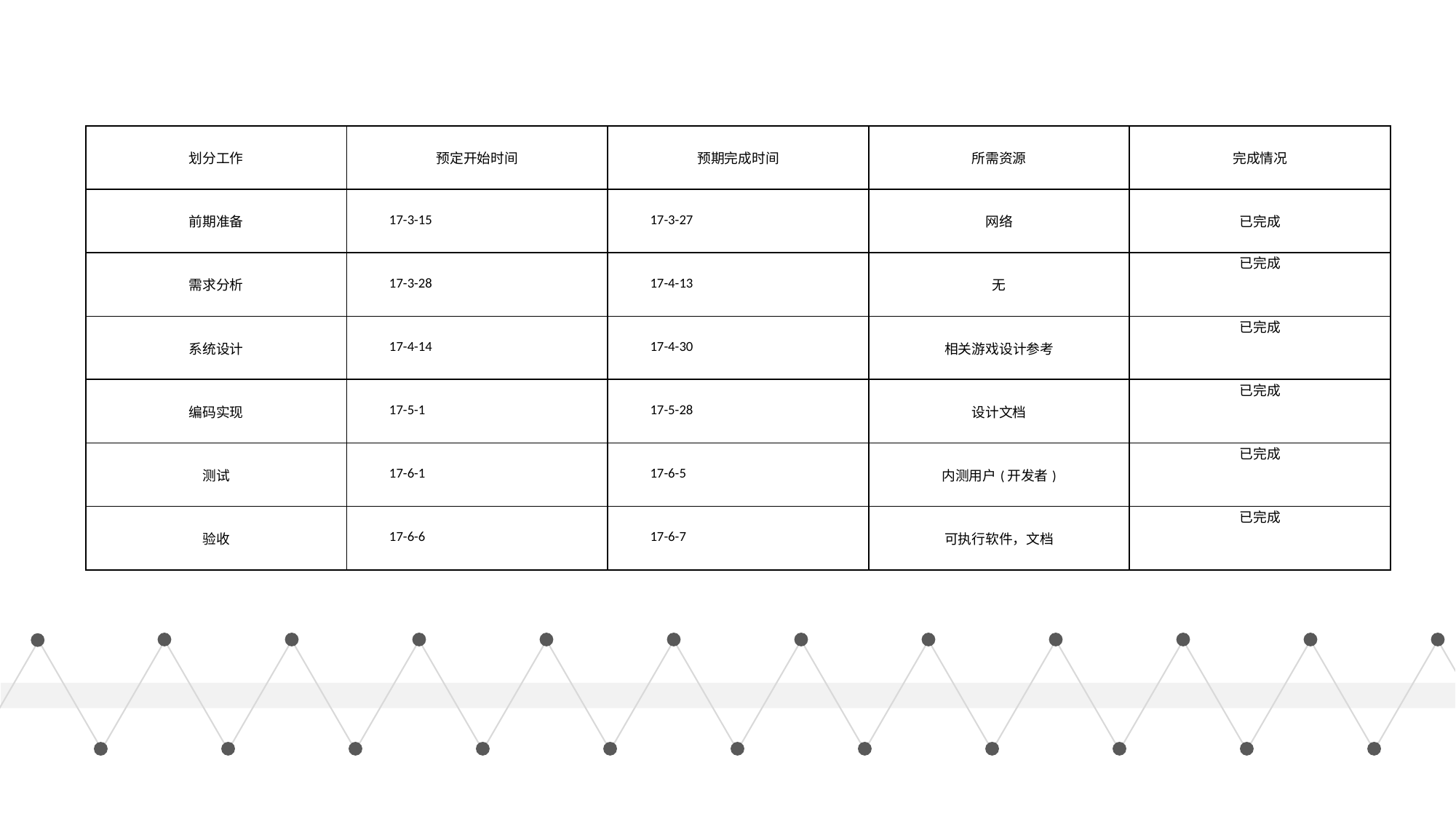

| 划分工作 | 预定开始时间 | 预期完成时间 | 所需资源 | 完成情况 |
| --- | --- | --- | --- | --- |
| 前期准备 | 17-3-15 | 17-3-27 | 网络 | 已完成 |
| 需求分析 | 17-3-28 | 17-4-13 | 无 | 已完成 |
| 系统设计 | 17-4-14 | 17-4-30 | 相关游戏设计参考 | 已完成 |
| 编码实现 | 17-5-1 | 17-5-28 | 设计文档 | 已完成 |
| 测试 | 17-6-1 | 17-6-5 | 内测用户(开发者) | 已完成 |
| 验收 | 17-6-6 | 17-6-7 | 可执行软件，文档 | 已完成 |